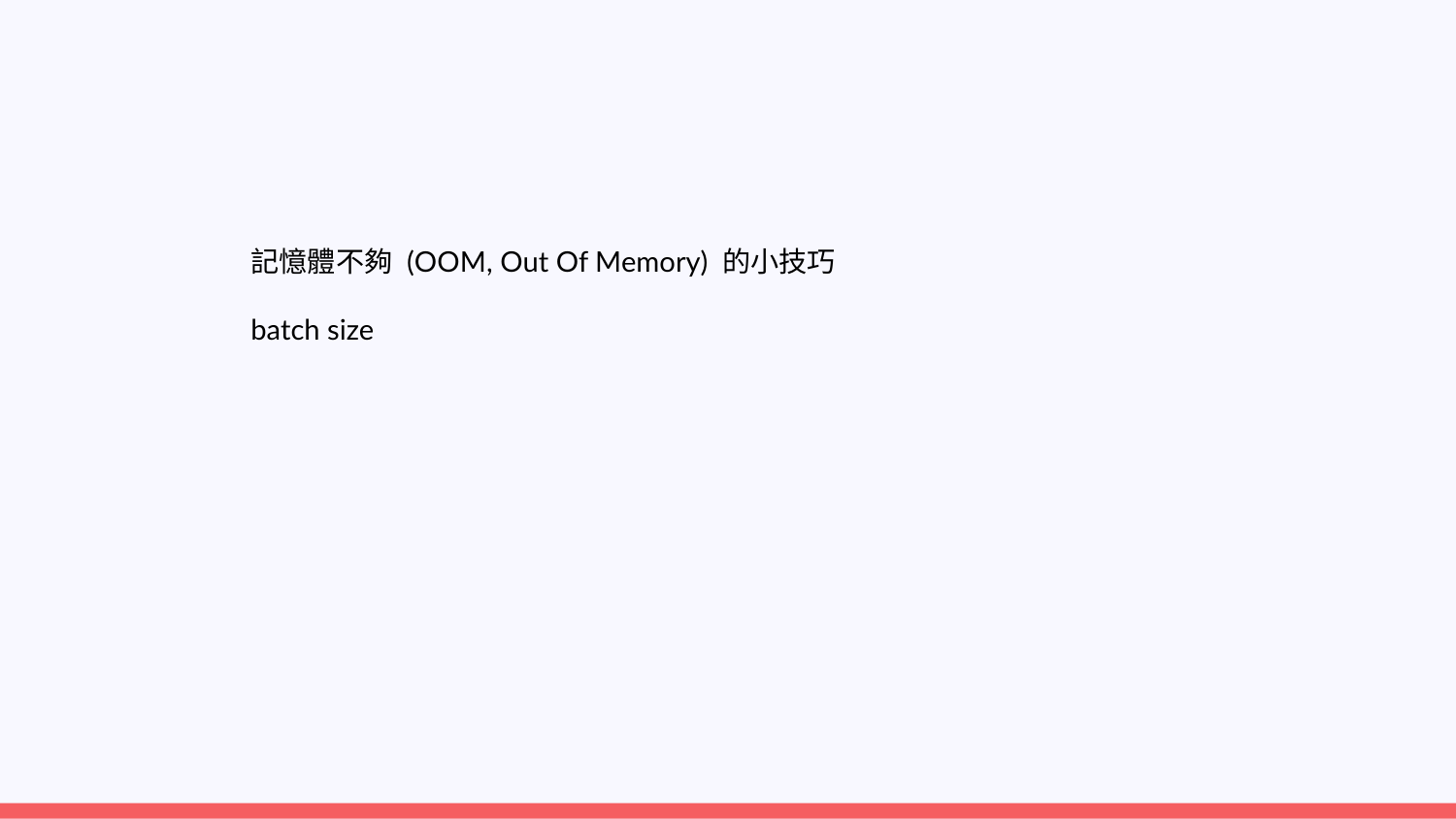

記憶體不夠 (OOM, Out Of Memory) 的小技巧

batch size